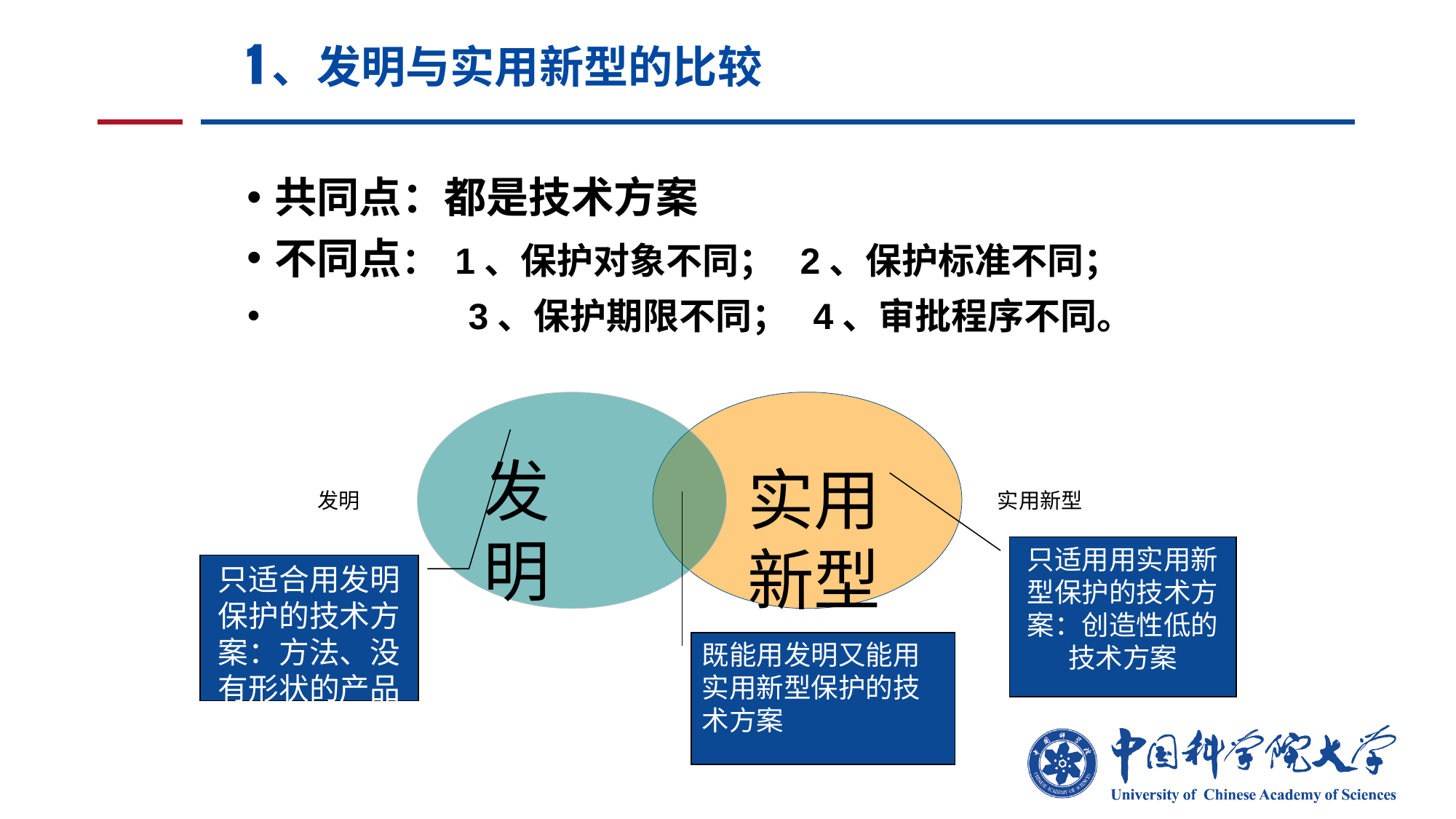

# 1、发明与实用新型的比较
共同点：都是技术方案
不同点： 1、保护对象不同；  2、保护标准不同；
                   3、保护期限不同；  4、审批程序不同。

发明
实用新型
发明
实用新型
只适用用实用新型保护的技术方案：创造性低的技术方案
只适合用发明保护的技术方案：方法、没有形状的产品
既能用发明又能用实用新型保护的技术方案

11